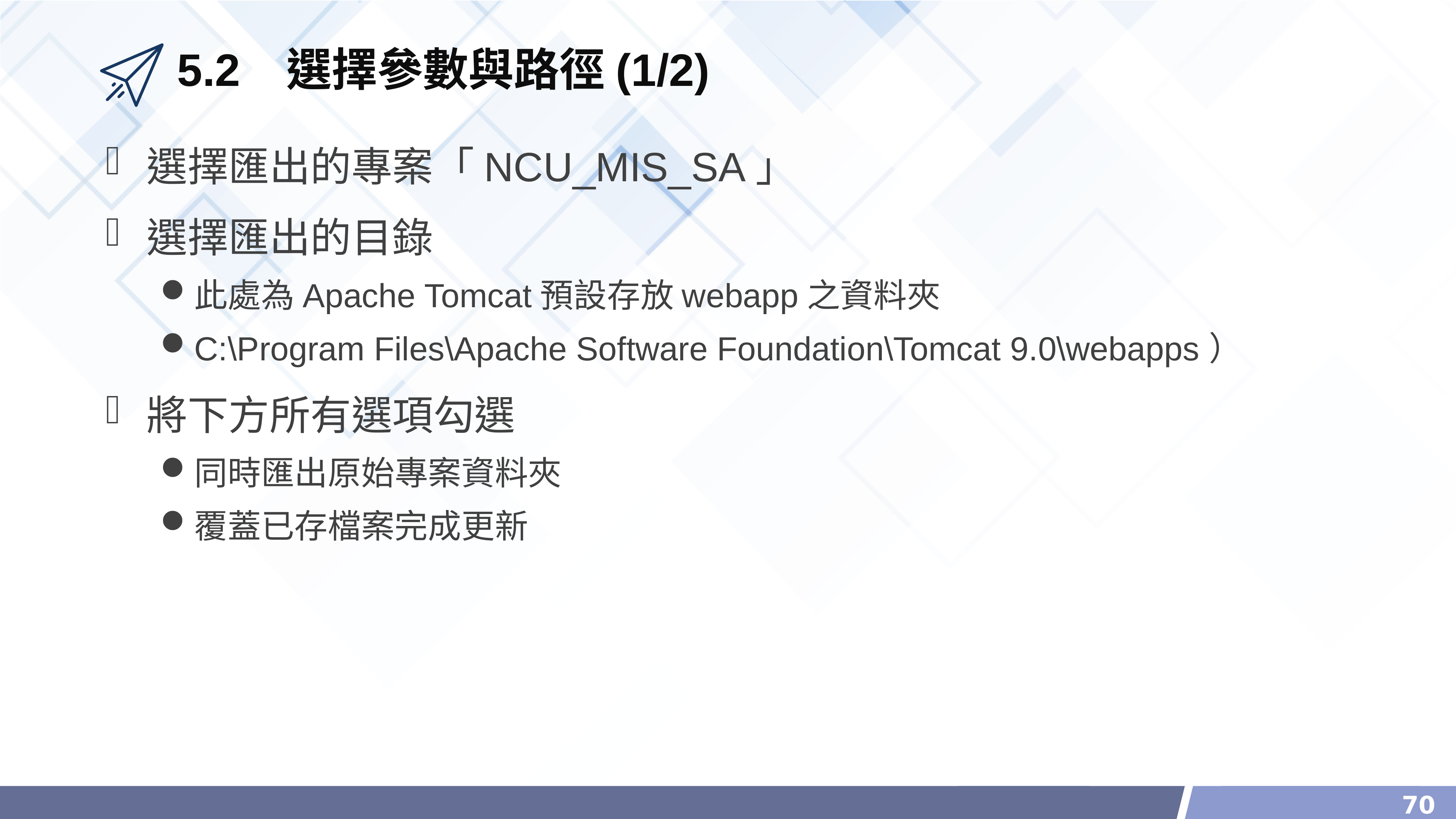

# 5.2	選擇參數與路徑(1/2)
選擇匯出的專案「NCU_MIS_SA」
選擇匯出的目錄
此處為Apache Tomcat預設存放webapp之資料夾
C:\Program Files\Apache Software Foundation\Tomcat 9.0\webapps）
將下方所有選項勾選
同時匯出原始專案資料夾
覆蓋已存檔案完成更新
70